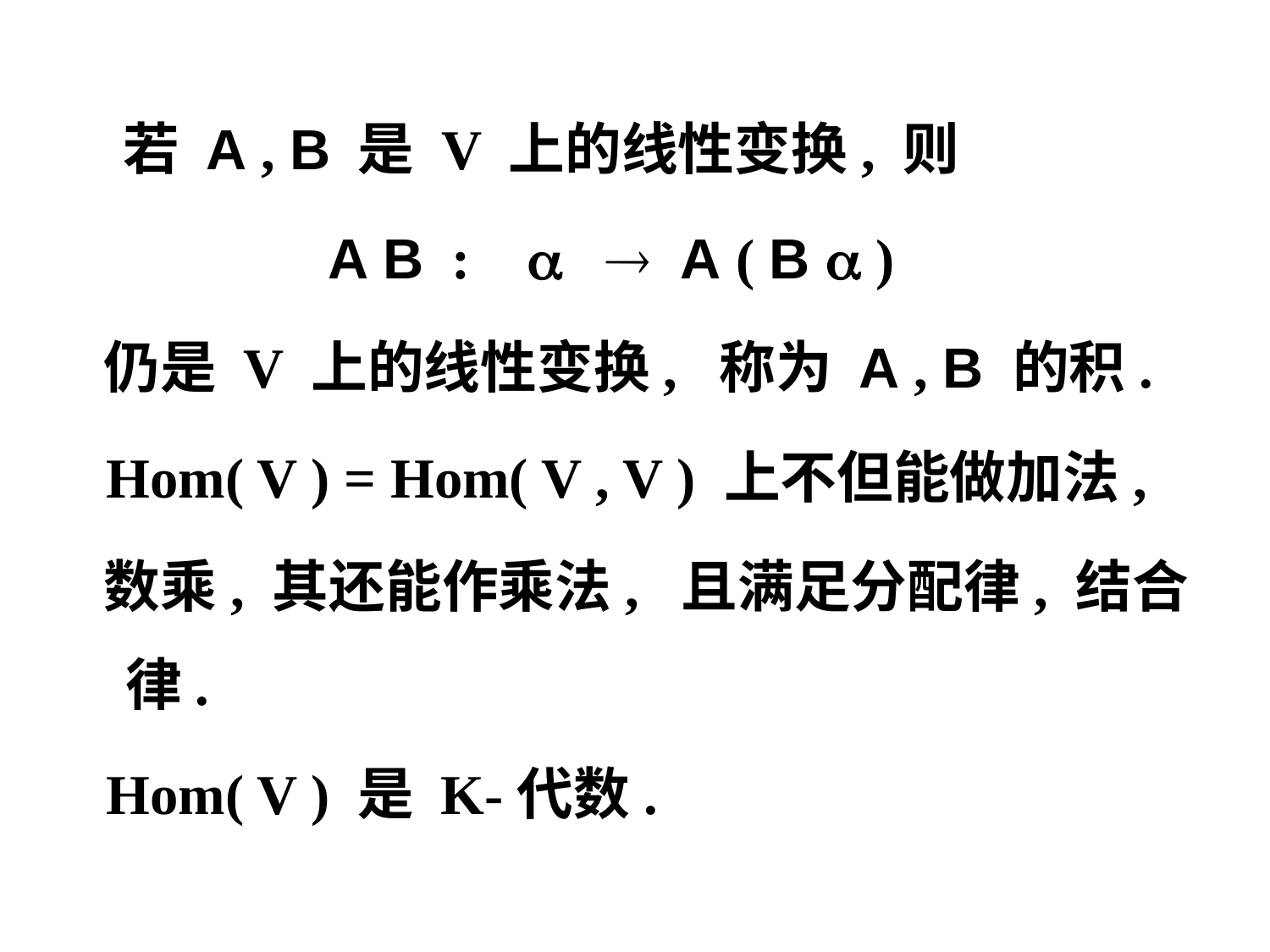

若 A , B 是 V 上的线性变换, 则
                A B  :    α   →  A ( B α )
 仍是 V 上的线性变换,  称为 A , B 的积.
  Hom( V ) = Hom( V , V ) 上不但能做加法,
 数乘, 其还能作乘法,  且满足分配律, 结合律.
  Hom( V ) 是 K-代数.